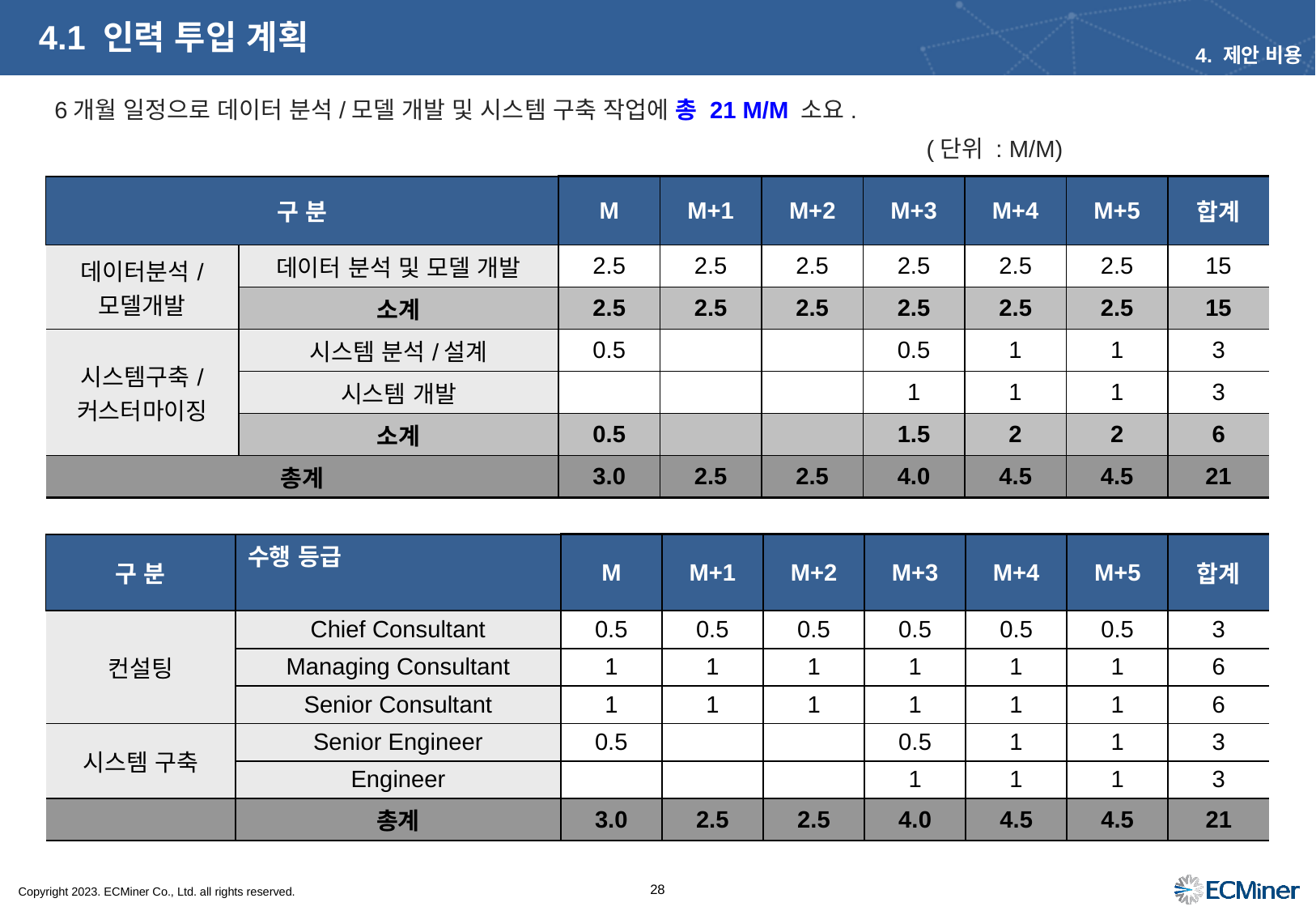

4.1 인력 투입 계획
4. 제안 비용
6개월 일정으로 데이터 분석/모델 개발 및 시스템 구축 작업에 총 21 M/M 소요.
                                                                                                                              (단위 : M/M)
| 구 분 |  | M | M+1 | M+2 | M+3 | M+4 | M+5 | 합계 |
| --- | --- | --- | --- | --- | --- | --- | --- | --- |
| 데이터분석/ 모델개발 | 데이터 분석 및 모델 개발 | 2.5 | 2.5 | 2.5 | 2.5 | 2.5 | 2.5 | 15 |
|  | 소계 | 2.5 | 2.5 | 2.5 | 2.5 | 2.5 | 2.5 | 15 |
| 시스템구축/ 커스터마이징 | 시스템 분석/설계 | 0.5 |  |  | 0.5 | 1 | 1 | 3 |
|  | 시스템 개발 |  |  |  | 1 | 1 | 1 | 3 |
|  | 소계 | 0.5 |  |  | 1.5 | 2 | 2 | 6 |
| 총계 |  | 3.0 | 2.5 | 2.5 | 4.0 | 4.5 | 4.5 | 21 |
| 구 분 | 수행 등급 | M | M+1 | M+2 | M+3 | M+4 | M+5 | 합계 |
| --- | --- | --- | --- | --- | --- | --- | --- | --- |
| 컨설팅 | Chief Consultant | 0.5 | 0.5 | 0.5 | 0.5 | 0.5 | 0.5 | 3 |
|  | Managing Consultant | 1 | 1 | 1 | 1 | 1 | 1 | 6 |
|  | Senior Consultant | 1 | 1 | 1 | 1 | 1 | 1 | 6 |
| 시스템 구축 | Senior Engineer | 0.5 |  |  | 0.5 | 1 | 1 | 3 |
|  | Engineer |  |  |  | 1 | 1 | 1 | 3 |
|  | 총계 | 3.0 | 2.5 | 2.5 | 4.0 | 4.5 | 4.5 | 21 |